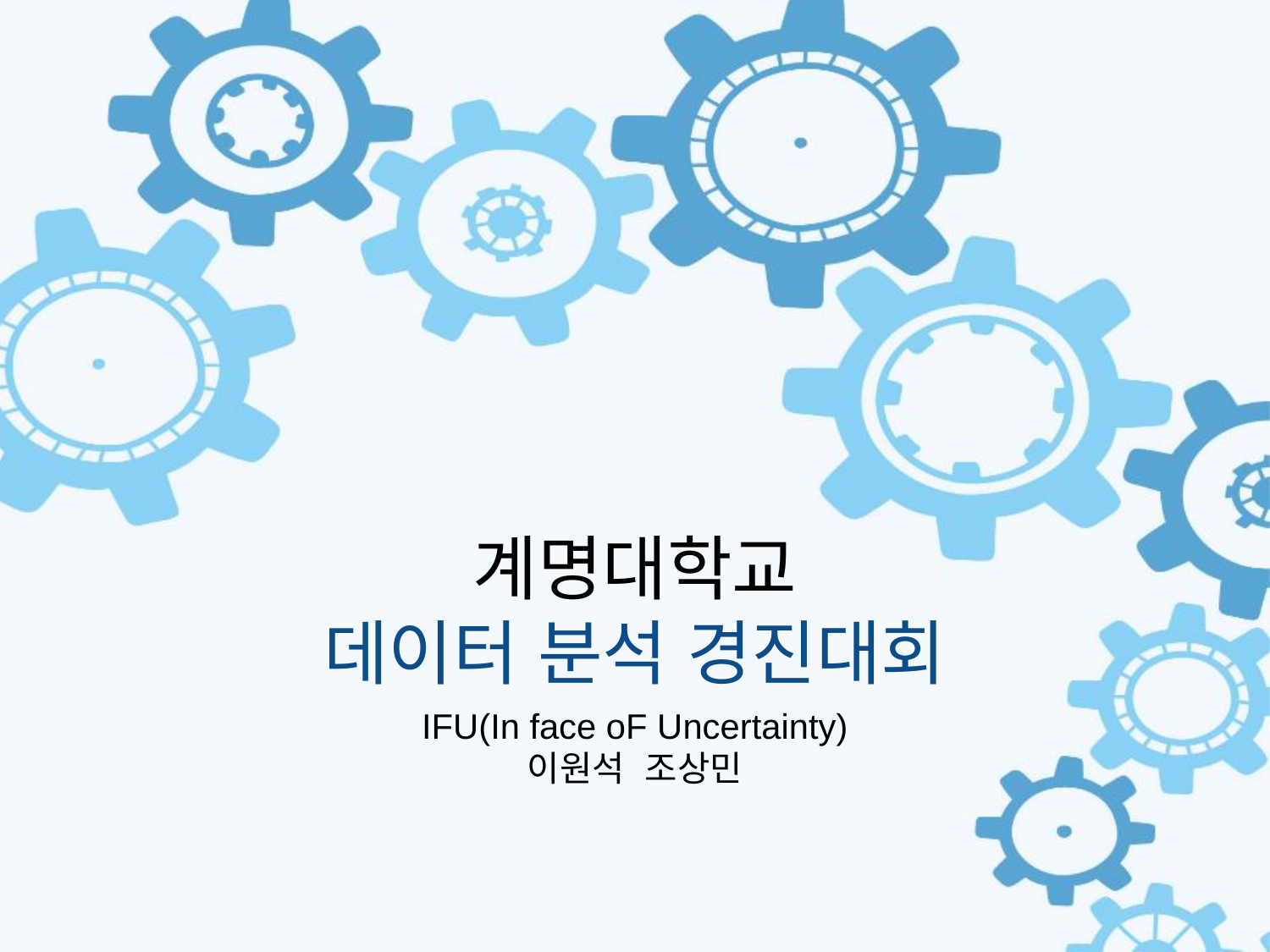

계명대학교
데이터 분석 경진대회

IFU(In face oF Uncertainty)
이원석  조상민